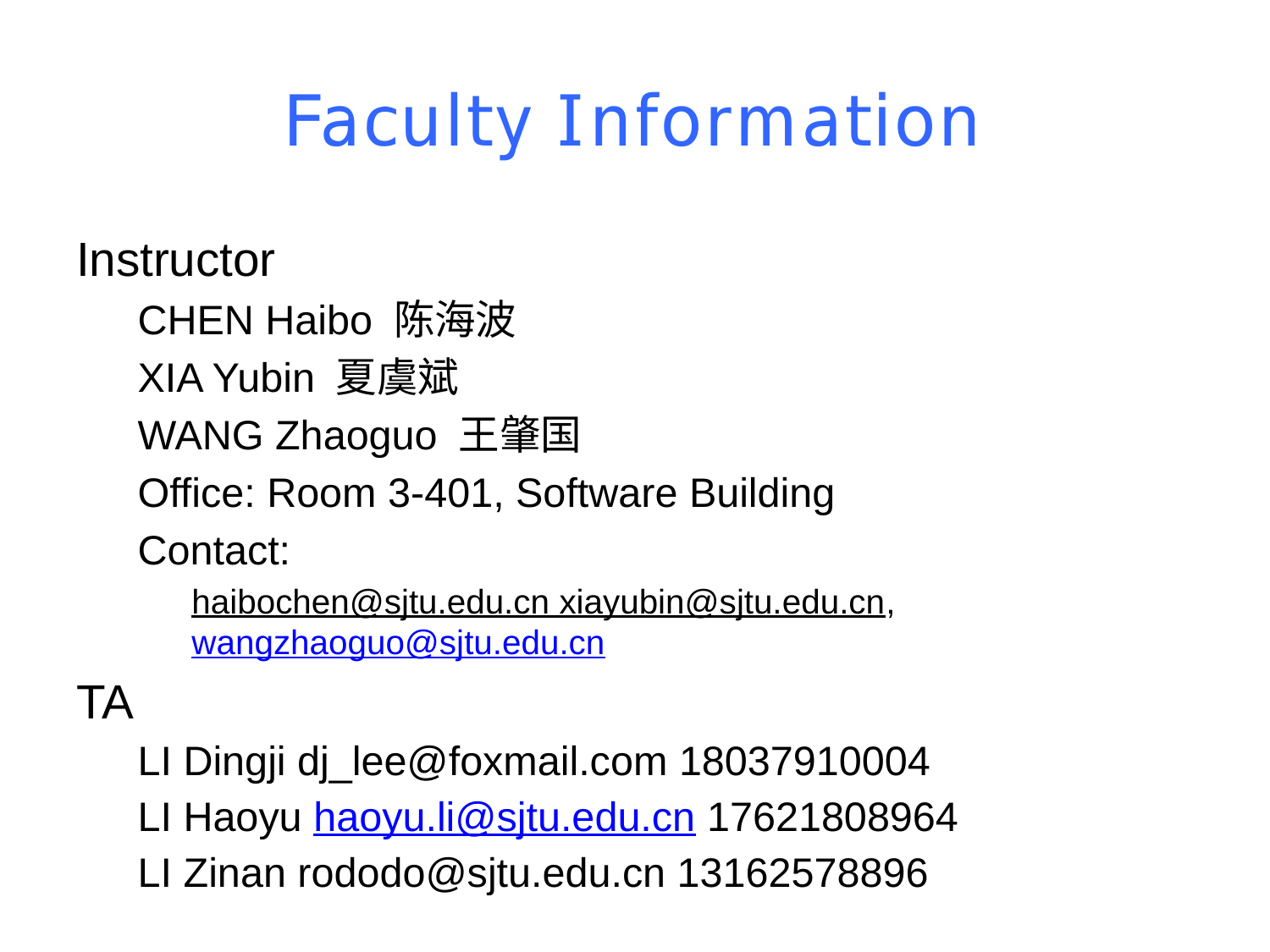

# Faculty Information
Instructor
CHEN Haibo 陈海波
XIA Yubin 夏虞斌
WANG Zhaoguo 王肇国
Office: Room 3-401, Software Building
Contact:
haibochen@sjtu.edu.cn xiayubin@sjtu.edu.cn, wangzhaoguo@sjtu.edu.cn
TA
LI Dingji dj_lee@foxmail.com 18037910004
LI Haoyu haoyu.li@sjtu.edu.cn 17621808964
LI Zinan rododo@sjtu.edu.cn 13162578896